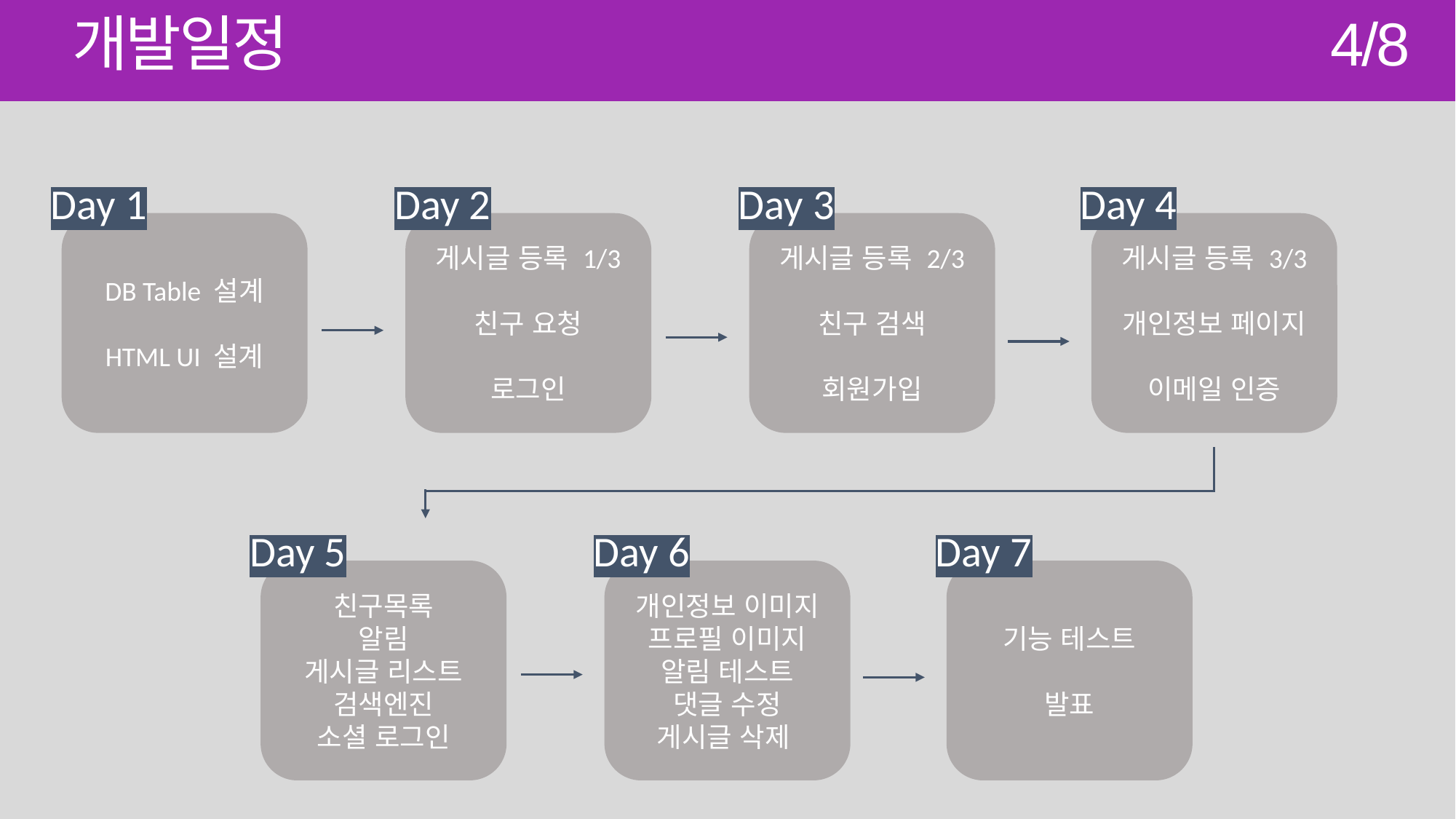

개발일정
4/8

Day 1
Day 2
Day 3
Day 4
DB Table 설계

HTML UI 설계
게시글 등록 1/3

친구 요청

로그인
게시글 등록 2/3

친구 검색

회원가입
게시글 등록 3/3

개인정보 페이지

이메일 인증

Day 5
Day 6
Day 7
친구목록
알림
게시글 리스트
검색엔진
소셜 로그인
개인정보 이미지
프로필 이미지
알림 테스트
댓글 수정
게시글 삭제
기능 테스트

발표